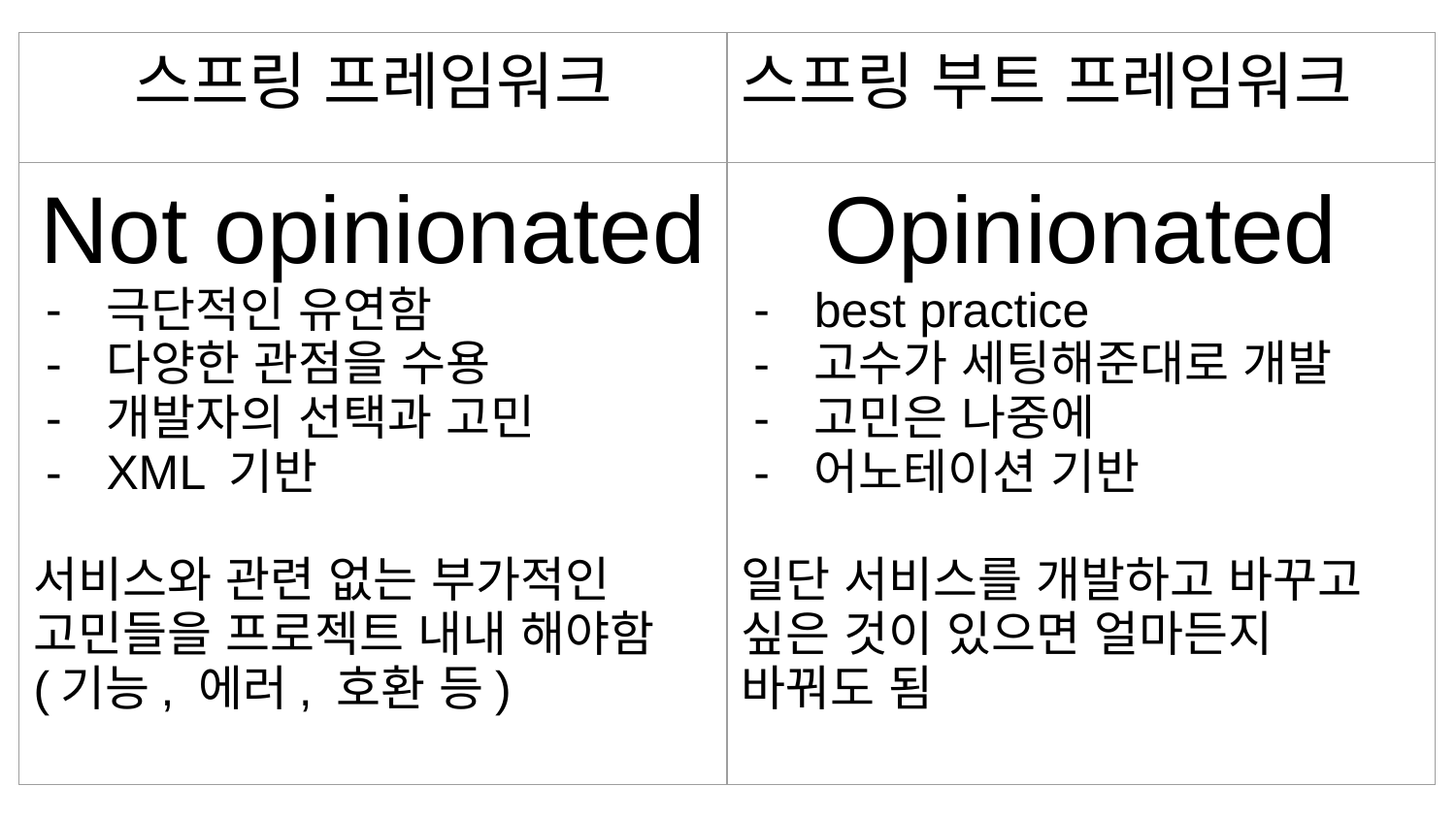

| 스프링 프레임워크 | 스프링 부트 프레임워크 |
| --- | --- |
| Not opinionated 극단적인 유연함 다양한 관점을 수용 개발자의 선택과 고민 XML 기반 서비스와 관련 없는 부가적인 고민들을 프로젝트 내내 해야함 (기능, 에러, 호환 등) | Opinionated best practice 고수가 세팅해준대로 개발 고민은 나중에 어노테이션 기반 일단 서비스를 개발하고 바꾸고 싶은 것이 있으면 얼마든지 바꿔도 됨 |